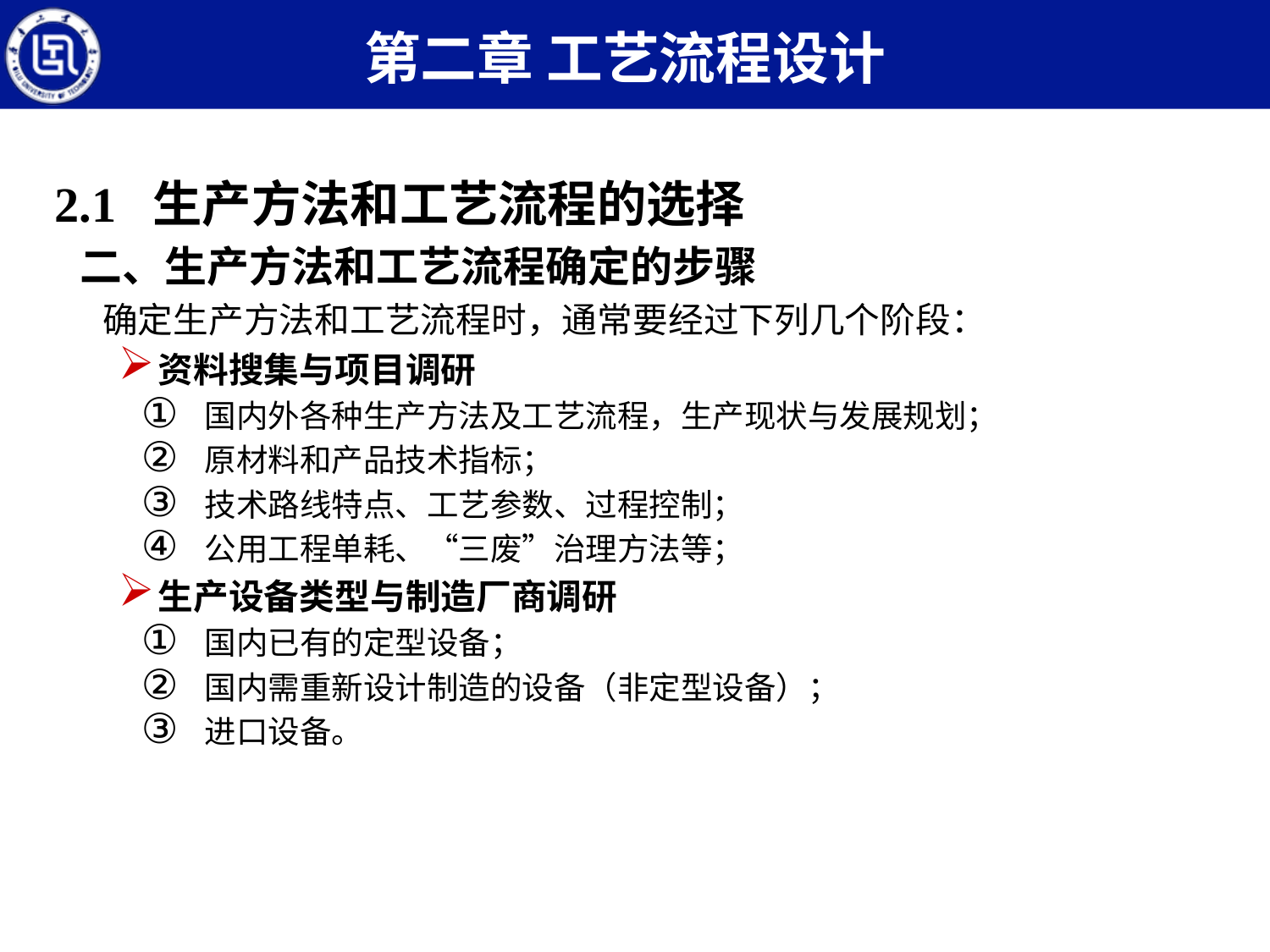

第二章 工艺流程设计
2.1  生产方法和工艺流程的选择
二、生产方法和工艺流程确定的步骤
	确定生产方法和工艺流程时，通常要经过下列几个阶段：
资料搜集与项目调研
国内外各种生产方法及工艺流程，生产现状与发展规划；
原材料和产品技术指标；
技术路线特点、工艺参数、过程控制；
公用工程单耗、“三废”治理方法等；
生产设备类型与制造厂商调研
国内已有的定型设备；
国内需重新设计制造的设备（非定型设备）；
进口设备。